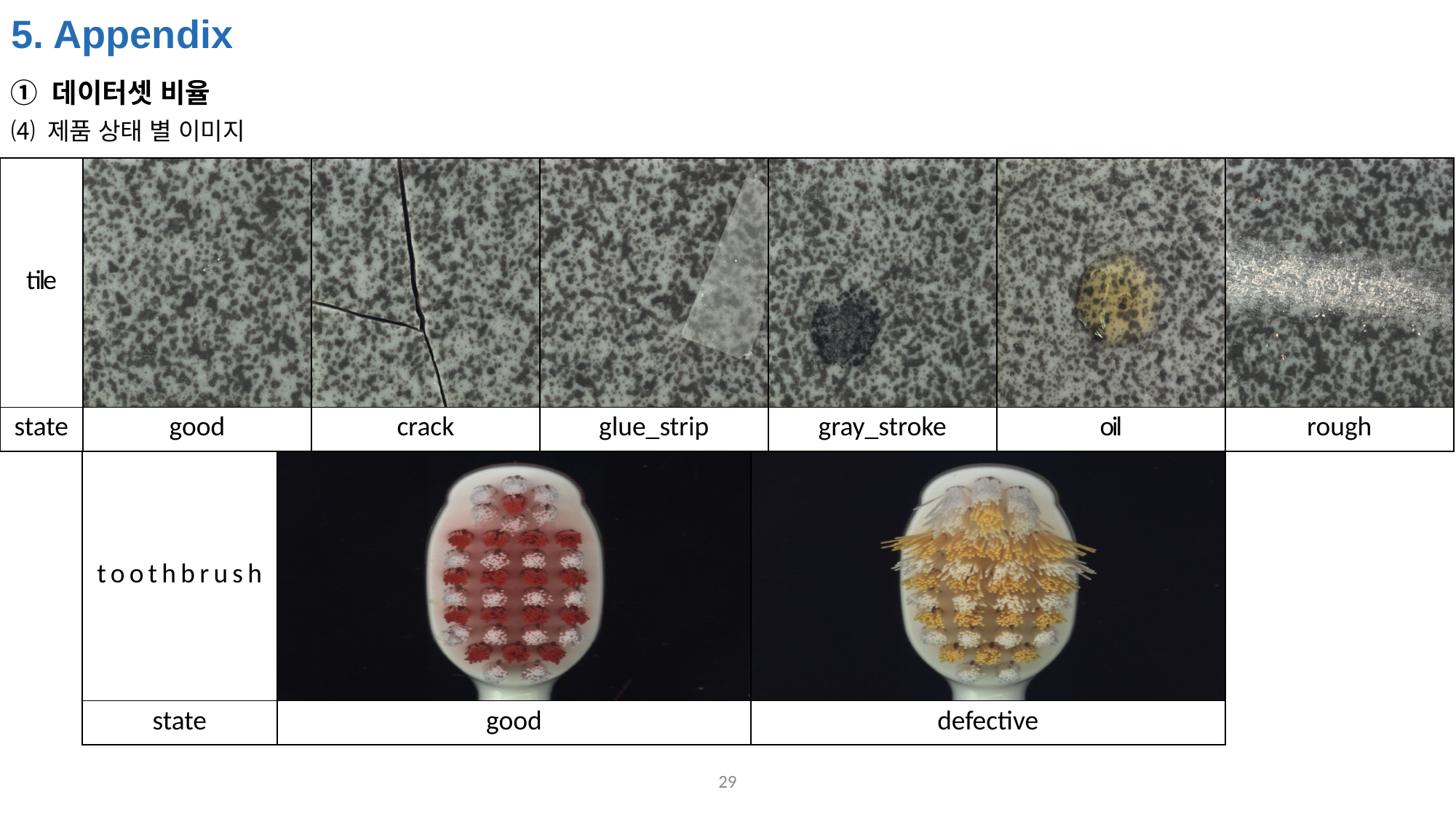

# 5. Appendix
① 데이터셋 비율
⑷ 제품 상태 별 이미지
| tile |  |  |  |  |  |  |
| --- | --- | --- | --- | --- | --- | --- |
| state | good | crack | glue\_strip | gray\_stroke | oil | rough |
| toothbrush |  |  |
| --- | --- | --- |
| state | good | defective |
29